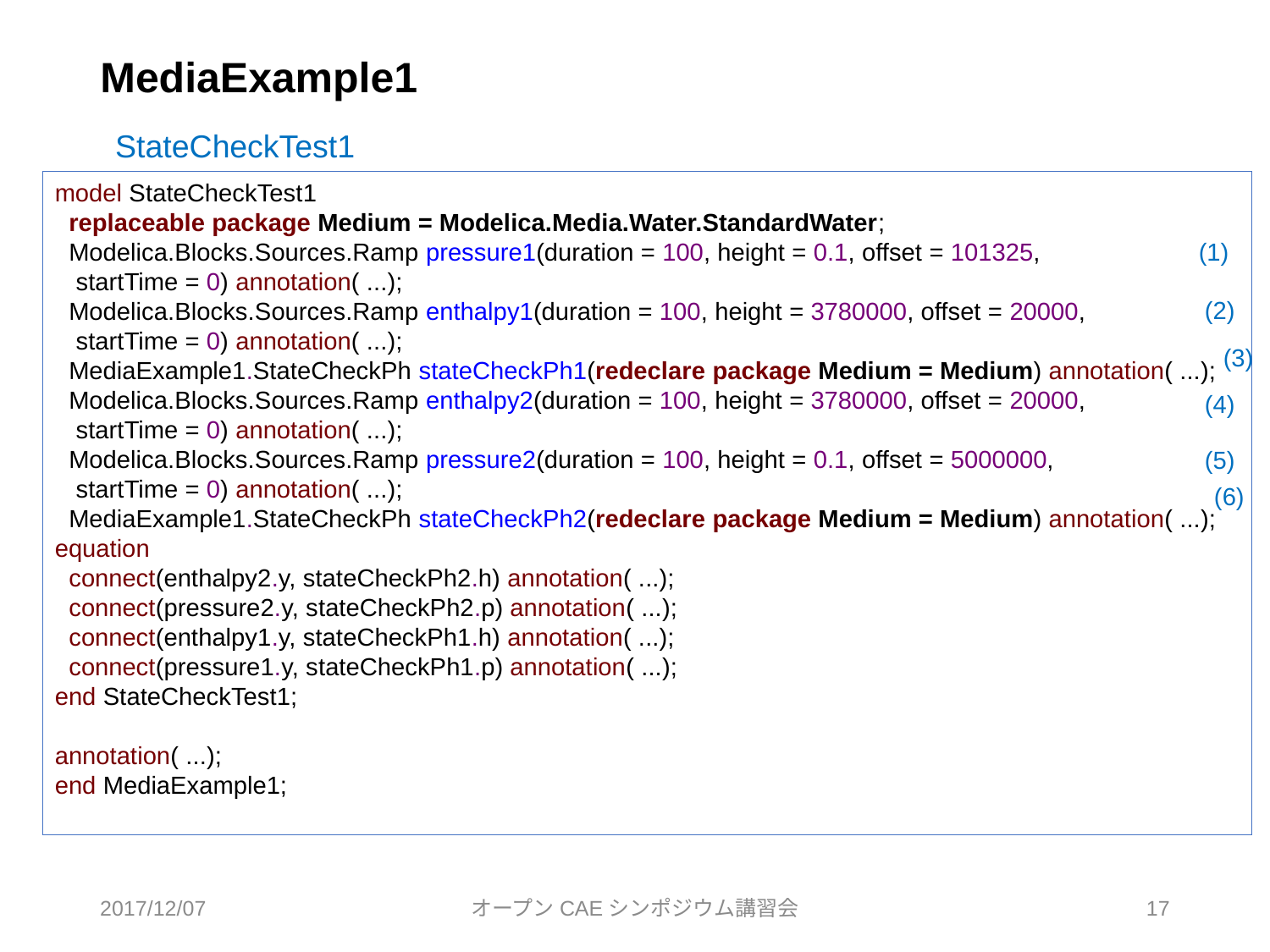

# MediaExample1
StateCheckTest1
model StateCheckTest1
  replaceable package Medium = Modelica.Media.Water.StandardWater;
  Modelica.Blocks.Sources.Ramp pressure1(duration = 100, height = 0.1, offset = 101325,
   startTime = 0) annotation( ...);
  Modelica.Blocks.Sources.Ramp enthalpy1(duration = 100, height = 3780000, offset = 20000,
   startTime = 0) annotation( ...);
  MediaExample1.StateCheckPh stateCheckPh1(redeclare package Medium = Medium) annotation( ...);
  Modelica.Blocks.Sources.Ramp enthalpy2(duration = 100, height = 3780000, offset = 20000,
   startTime = 0) annotation( ...);
  Modelica.Blocks.Sources.Ramp pressure2(duration = 100, height = 0.1, offset = 5000000,
   startTime = 0) annotation( ...);
  MediaExample1.StateCheckPh stateCheckPh2(redeclare package Medium = Medium) annotation( ...);
equation
  connect(enthalpy2.y, stateCheckPh2.h) annotation( ...);
  connect(pressure2.y, stateCheckPh2.p) annotation( ...);
  connect(enthalpy1.y, stateCheckPh1.h) annotation( ...);
  connect(pressure1.y, stateCheckPh1.p) annotation( ...);
end StateCheckTest1;

annotation( ...);
end MediaExample1;

(1)
(2)
(3)
(4)
(5)
(6)
2017/12/07
オープンCAEシンポジウム講習会
17